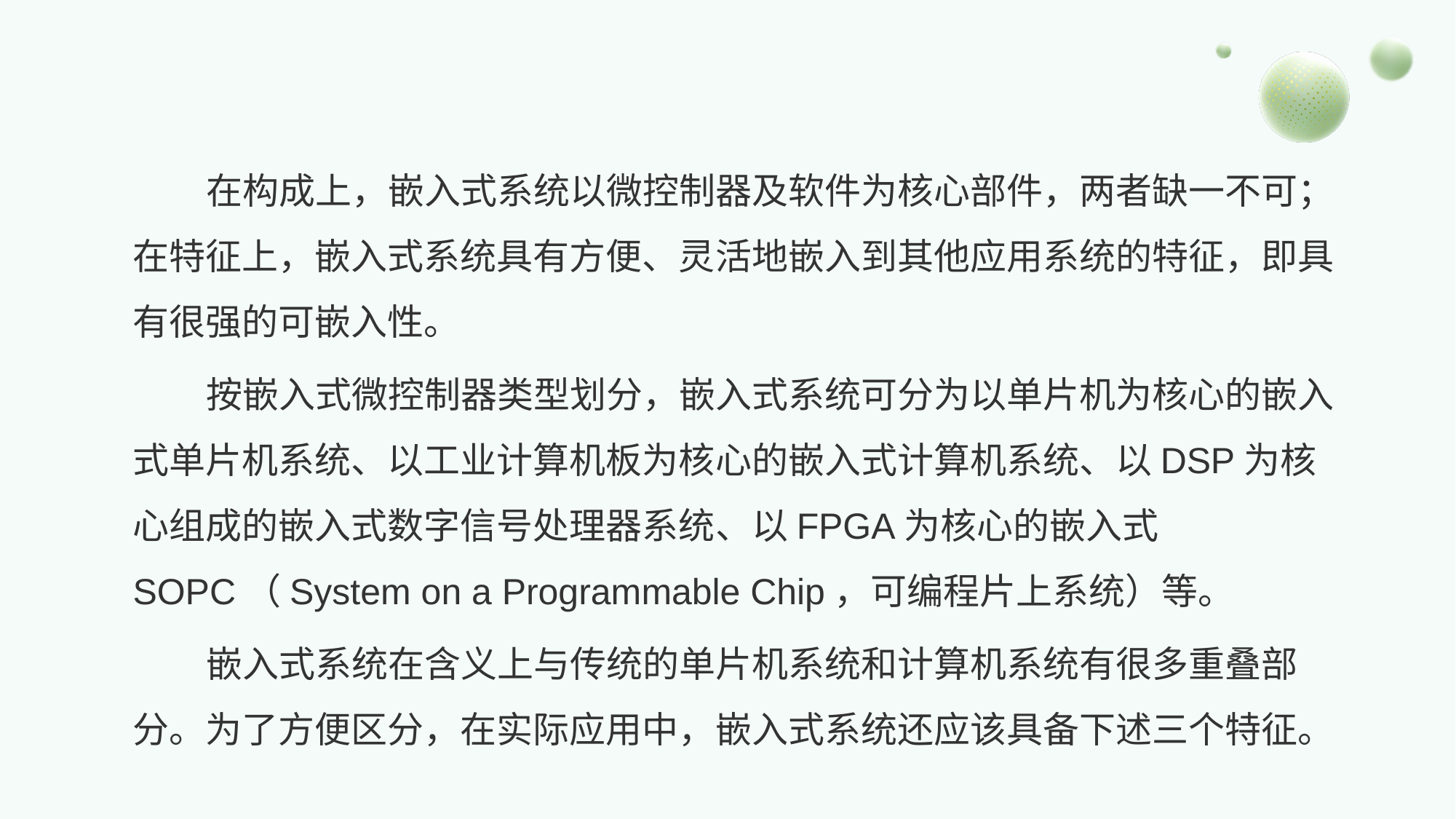

在构成上，嵌入式系统以微控制器及软件为核心部件，两者缺一不可；在特征上，嵌入式系统具有方便、灵活地嵌入到其他应用系统的特征，即具有很强的可嵌入性。
按嵌入式微控制器类型划分，嵌入式系统可分为以单片机为核心的嵌入式单片机系统、以工业计算机板为核心的嵌入式计算机系统、以DSP为核心组成的嵌入式数字信号处理器系统、以FPGA为核心的嵌入式SOPC（System on a Programmable Chip，可编程片上系统）等。
嵌入式系统在含义上与传统的单片机系统和计算机系统有很多重叠部分。为了方便区分，在实际应用中，嵌入式系统还应该具备下述三个特征。